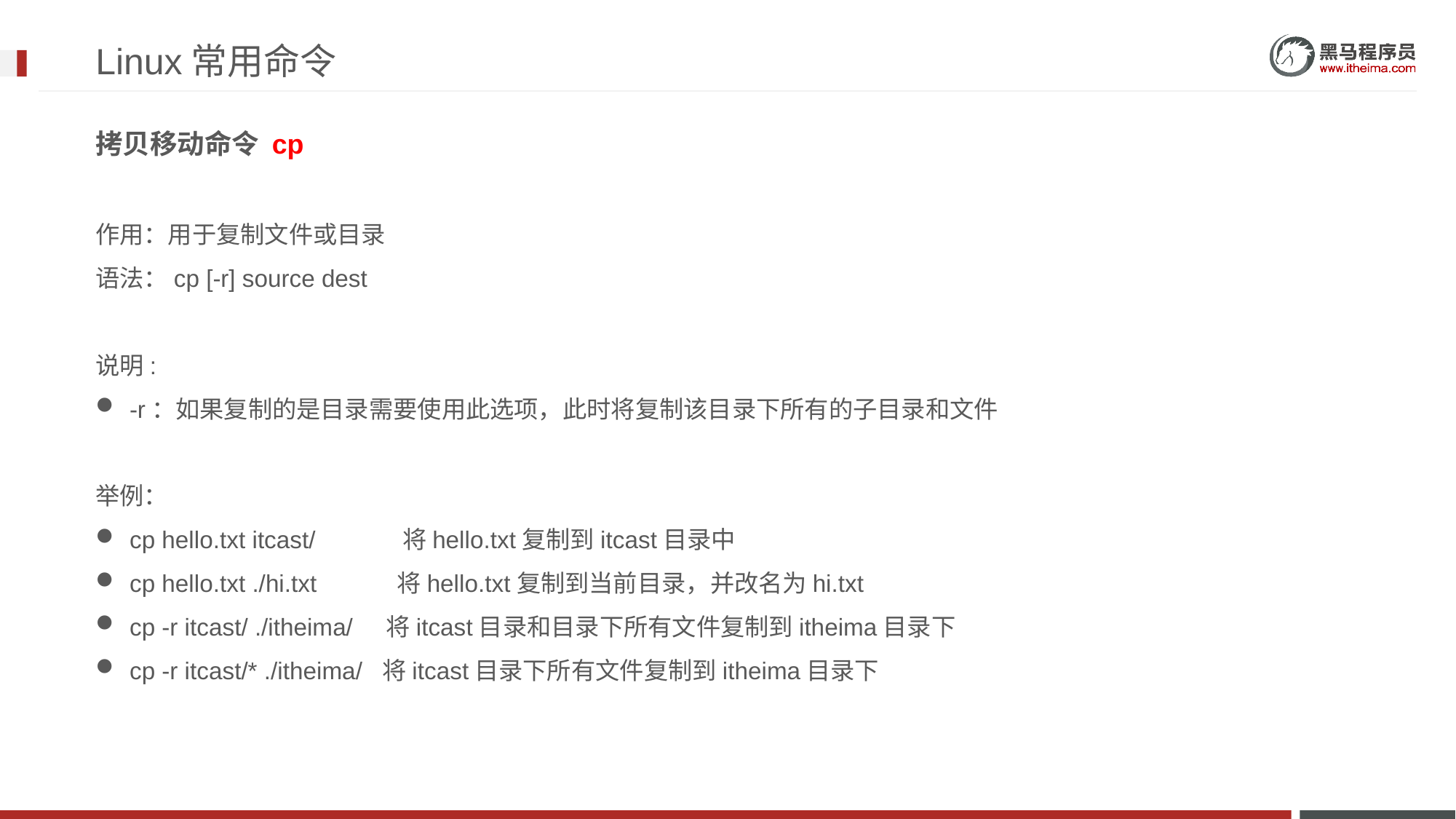

# Linux常用命令
拷贝移动命令 cp
作用：用于复制文件或目录
语法：cp [-r] source dest

说明:
-r：如果复制的是目录需要使用此选项，此时将复制该目录下所有的子目录和文件

举例：
cp hello.txt itcast/            将hello.txt复制到itcast目录中
cp hello.txt ./hi.txt           将hello.txt复制到当前目录，并改名为hi.txt
cp -r itcast/ ./itheima/    将itcast目录和目录下所有文件复制到itheima目录下
cp -r itcast/* ./itheima/  将itcast目录下所有文件复制到itheima目录下